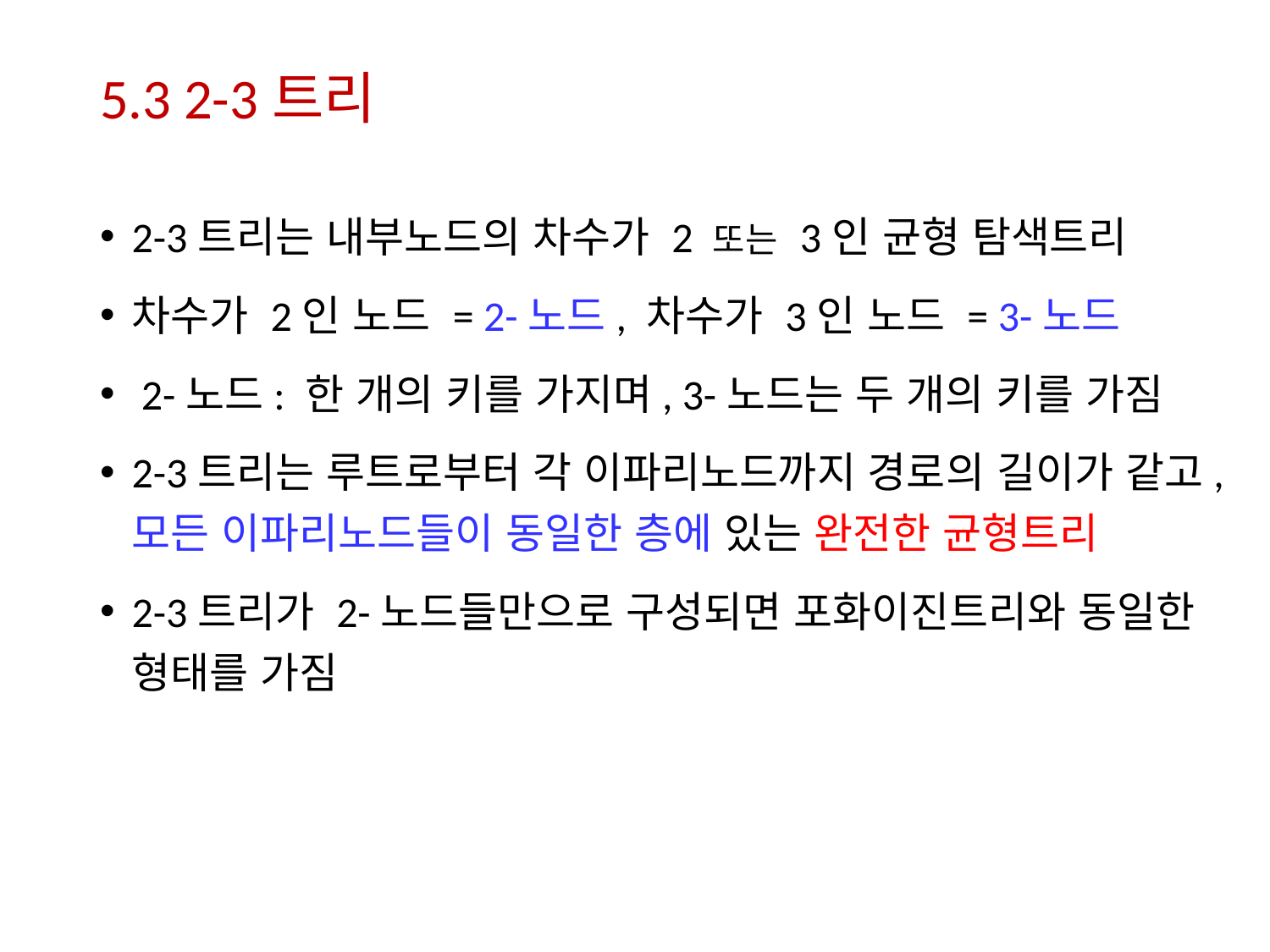

# 5.3 2-3트리
2-3트리는 내부노드의 차수가 2 또는 3인 균형 탐색트리
차수가 2인 노드 = 2-노드, 차수가 3인 노드 = 3-노드
 2-노드: 한 개의 키를 가지며, 3-노드는 두 개의 키를 가짐
2-3트리는 루트로부터 각 이파리노드까지 경로의 길이가 같고, 모든 이파리노드들이 동일한 층에 있는 완전한 균형트리
2-3트리가 2-노드들만으로 구성되면 포화이진트리와 동일한 형태를 가짐